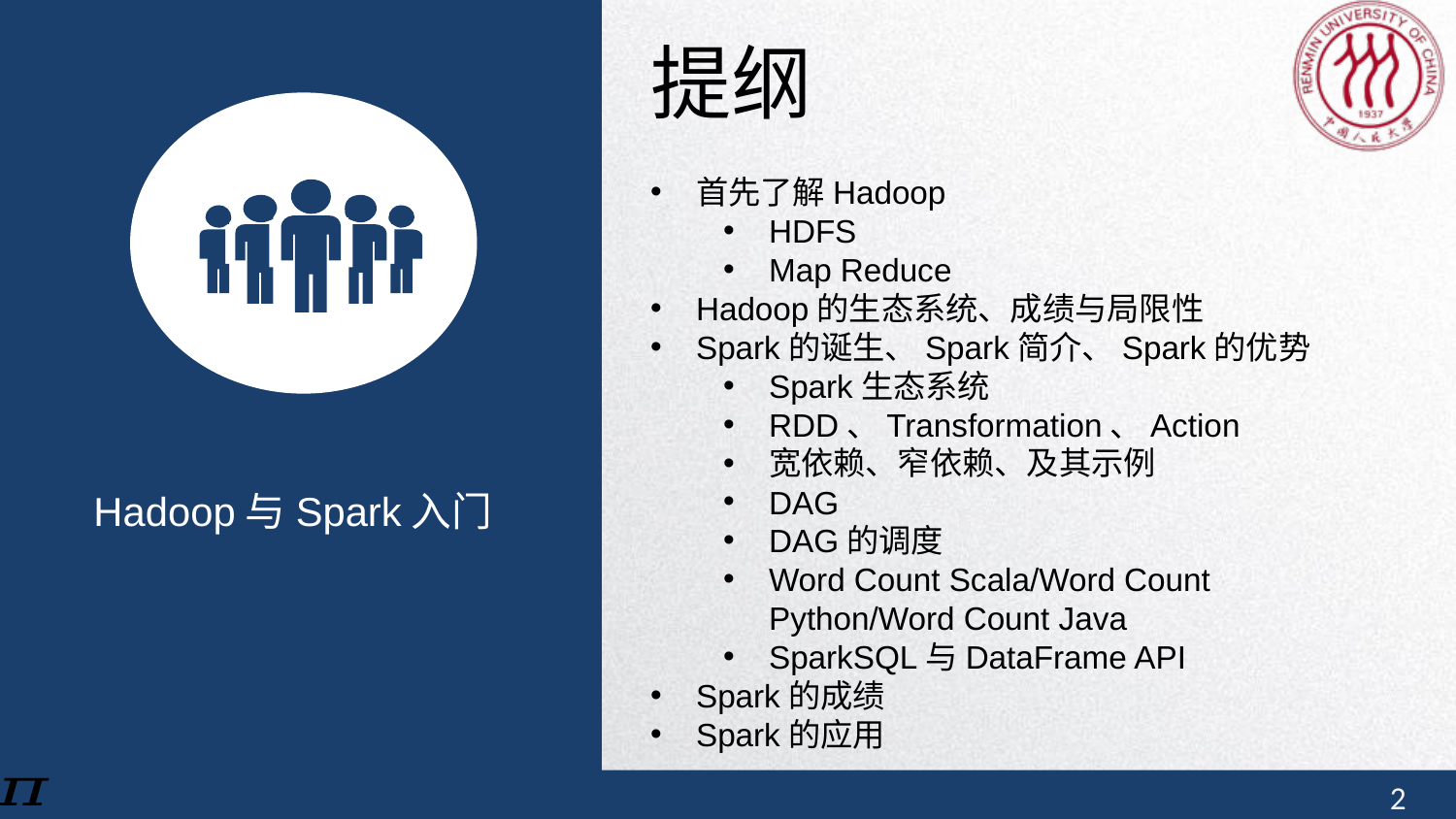

提纲

首先了解Hadoop
HDFS
Map Reduce
Hadoop的生态系统、成绩与局限性
Spark的诞生、Spark简介、Spark的优势
Spark生态系统
RDD、Transformation、Action
宽依赖、窄依赖、及其示例
DAG
DAG的调度
Word Count Scala/Word Count Python/Word Count Java
SparkSQL与DataFrame API
Spark的成绩
Spark的应用
Hadoop与Spark入门